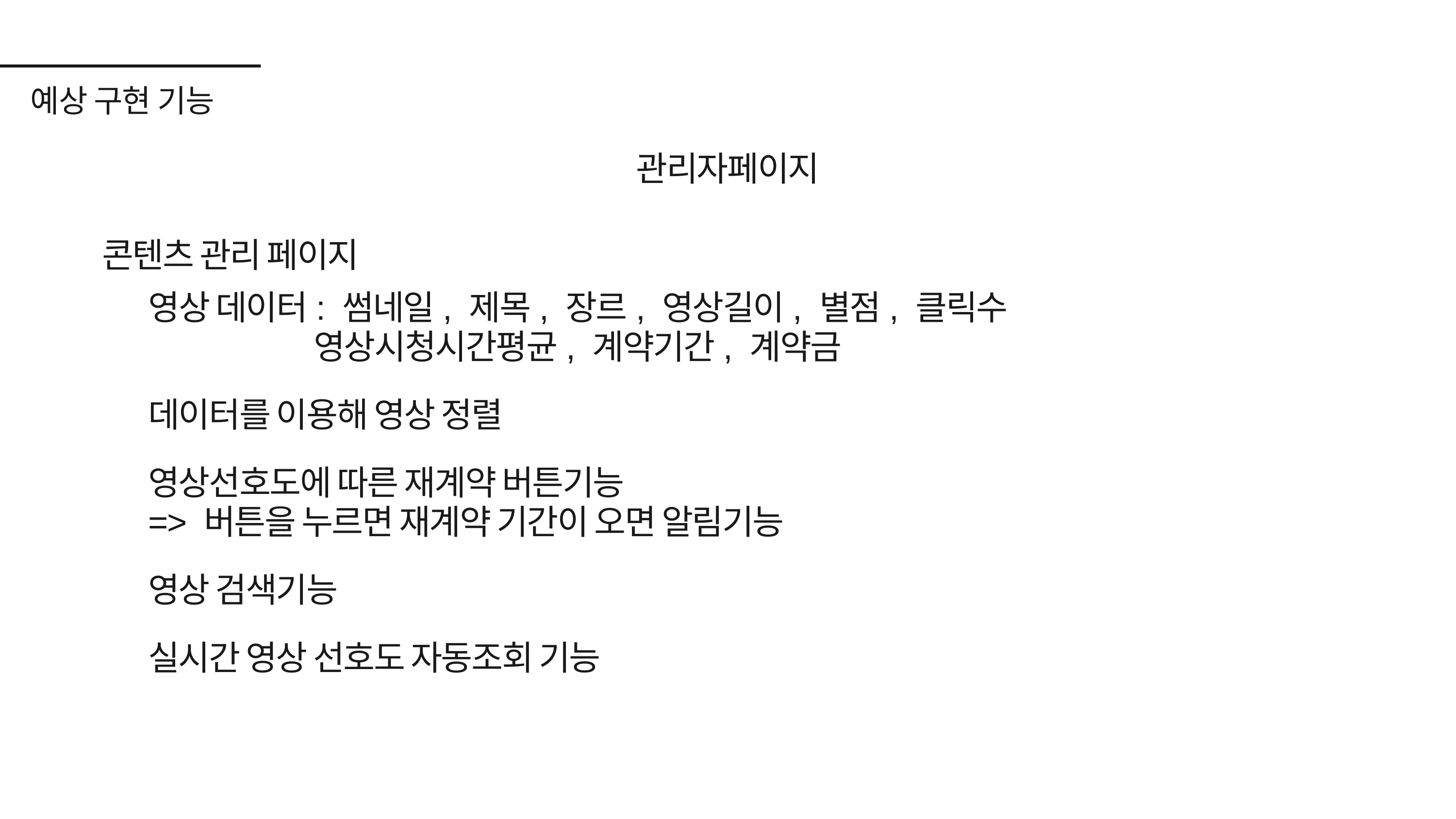

예상 구현 기능
관리자페이지
콘텐츠 관리 페이지
영상 데이터: 썸네일, 제목, 장르, 영상길이, 별점, 클릭수
                        영상시청시간평균, 계약기간, 계약금
데이터를 이용해 영상 정렬
영상선호도에 따른 재계약 버튼기능
=> 버튼을 누르면 재계약 기간이 오면 알림기능
영상 검색기능
실시간 영상 선호도 자동조회 기능